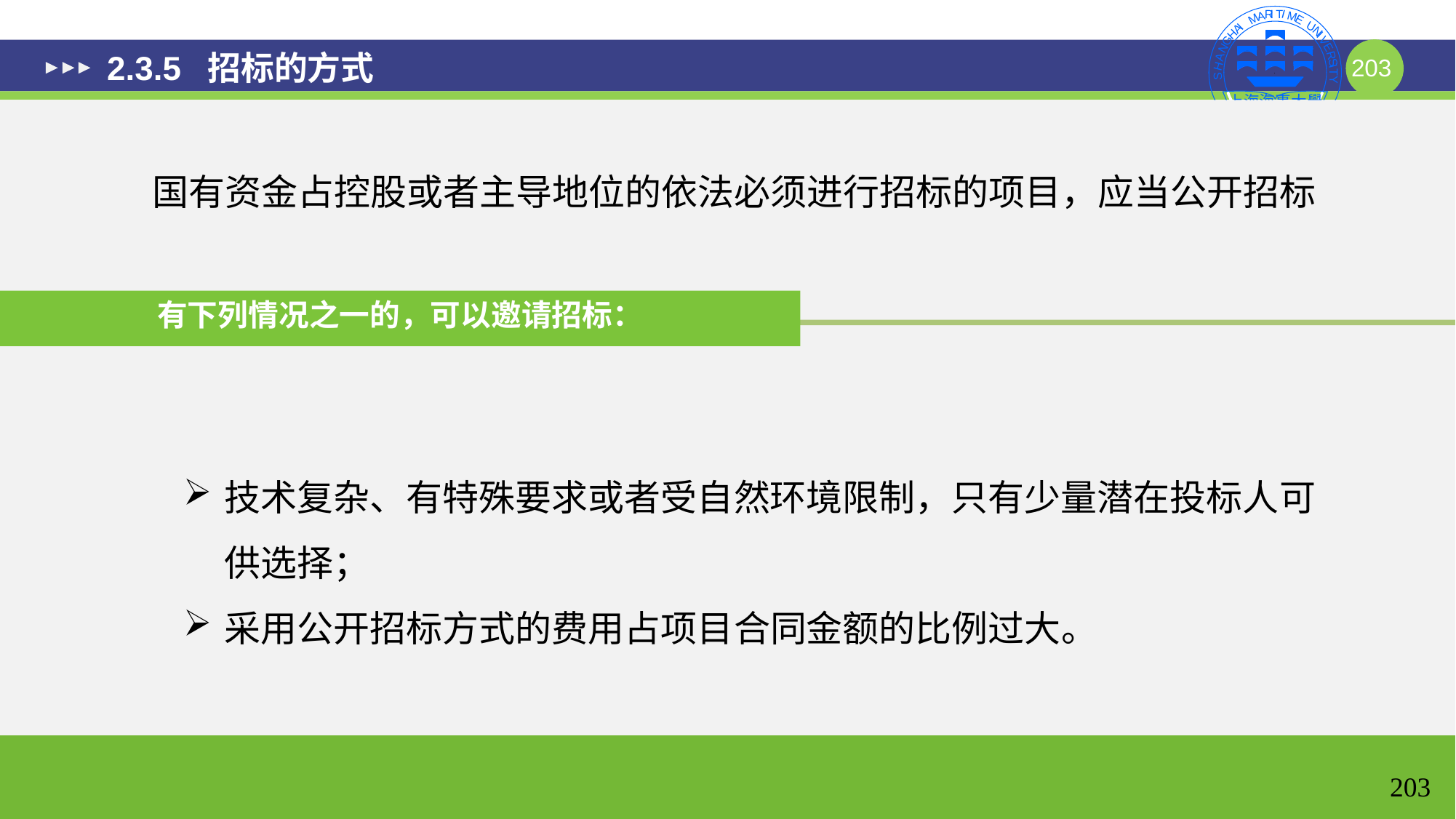

# 2.3.5  招标的方式

       国有资金占控股或者主导地位的依法必须进行招标的项目，应当公开招标
有下列情况之一的，可以邀请招标：

技术复杂、有特殊要求或者受自然环境限制，只有少量潜在投标人可供选择；
采用公开招标方式的费用占项目合同金额的比例过大。

203
203